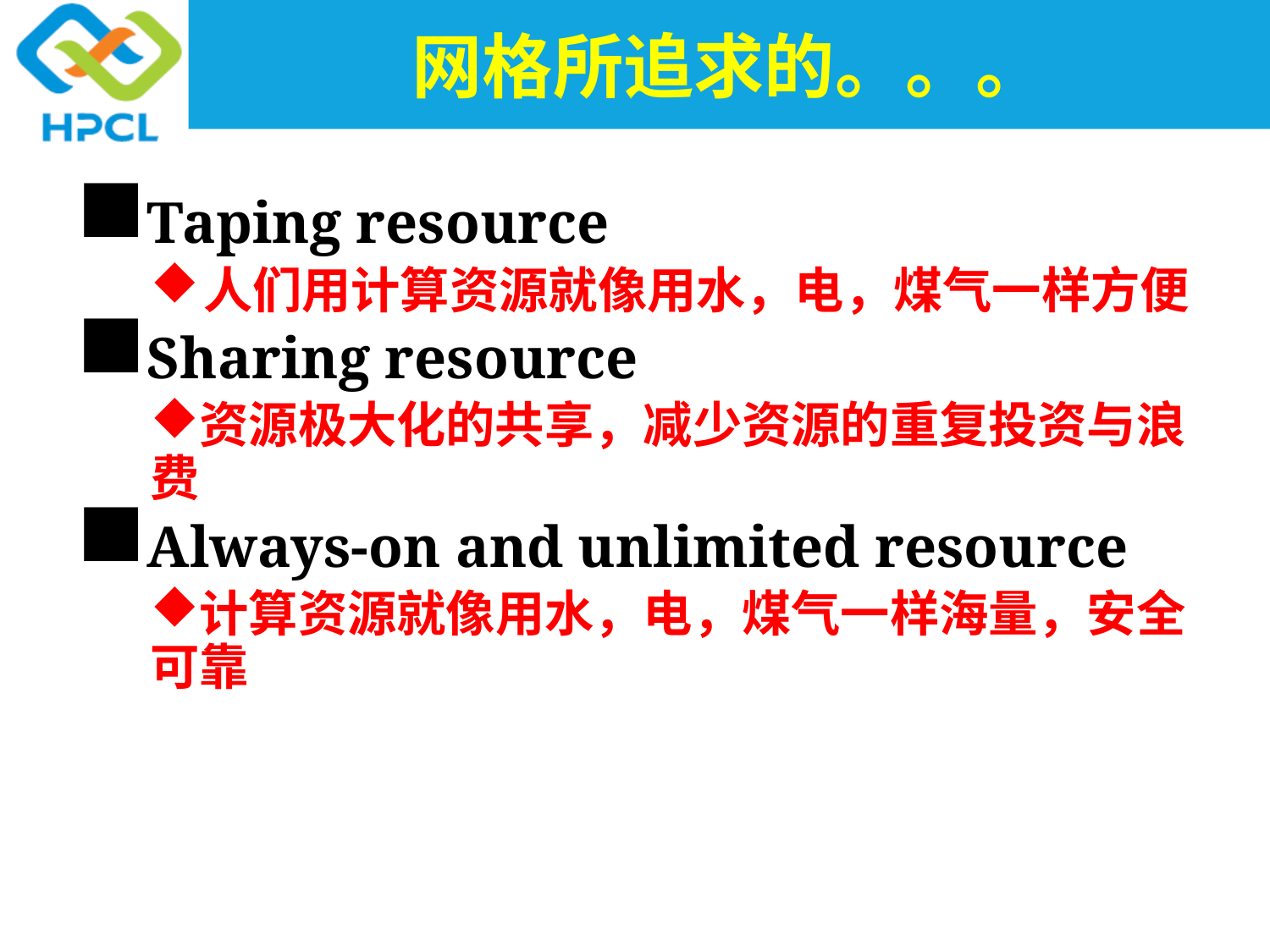

# 网格所追求的。。。
Taping resource
	人们用计算资源就像用水，电，煤气一样方便
Sharing resource
资源极大化的共享，减少资源的重复投资与浪费
Always-on and unlimited resource
计算资源就像用水，电，煤气一样海量，安全可靠